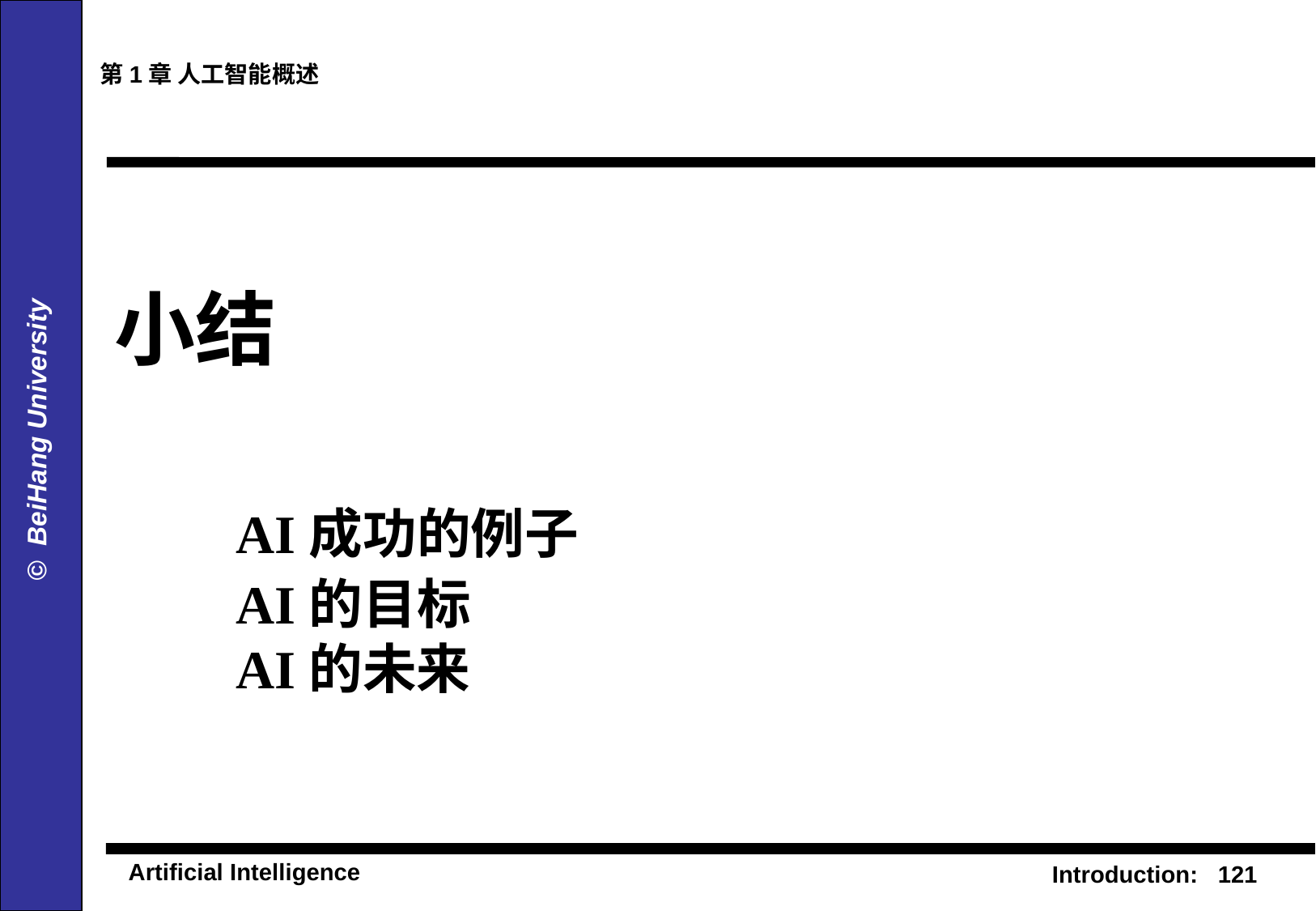

第1章 人工智能概述
# 小结 AI成功的例子 AI的目标 AI的未来